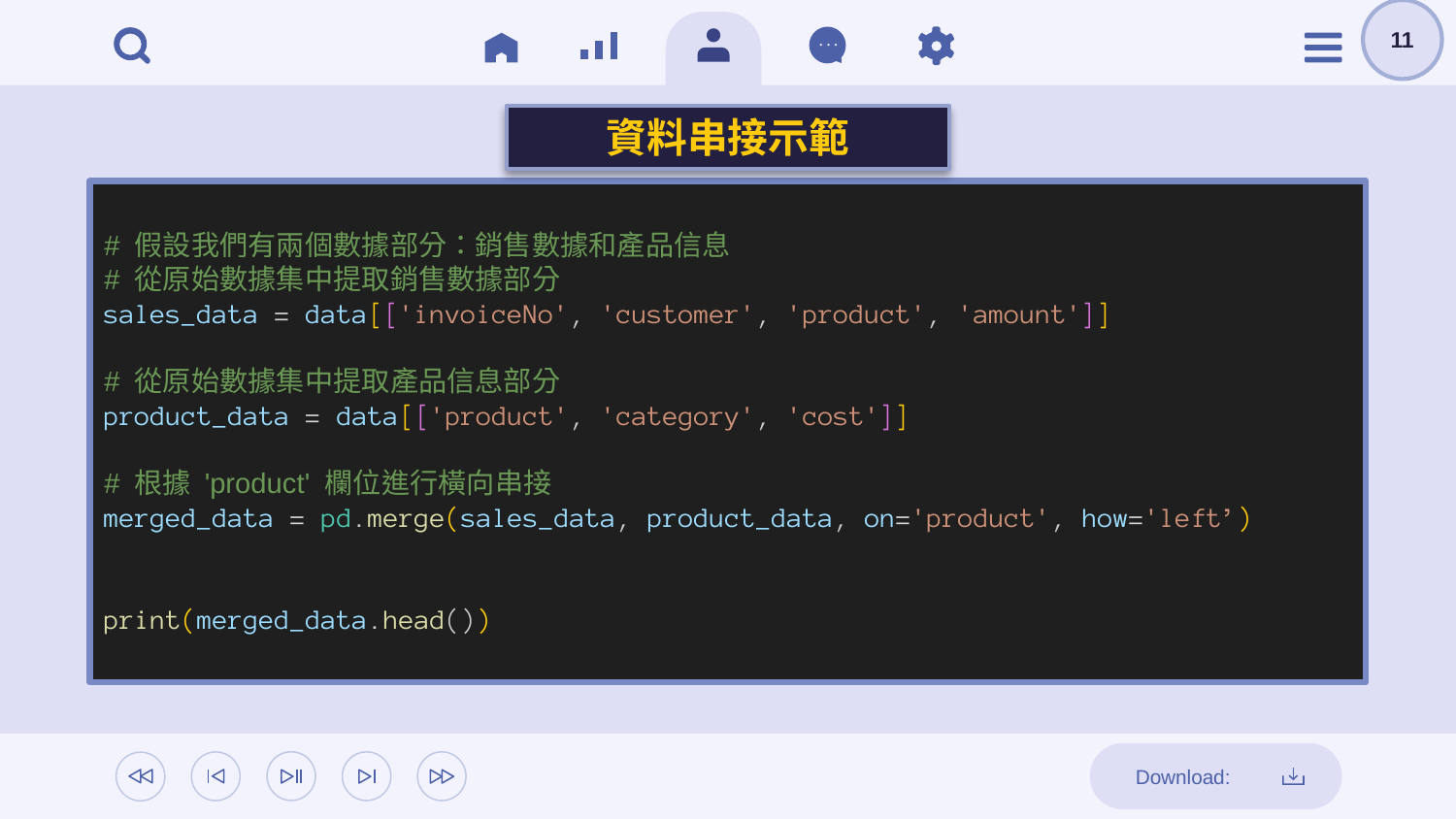

11
資料串接示範
# 假設我們有兩個數據部分：銷售數據和產品信息
# 從原始數據集中提取銷售數據部分
sales_data = data[['invoiceNo', 'customer', 'product', 'amount']]
# 從原始數據集中提取產品信息部分
product_data = data[['product', 'category', 'cost']]
# 根據 'product' 欄位進行橫向串接
merged_data = pd.merge(sales_data, product_data, on='product', how='left’)

print(merged_data.head())